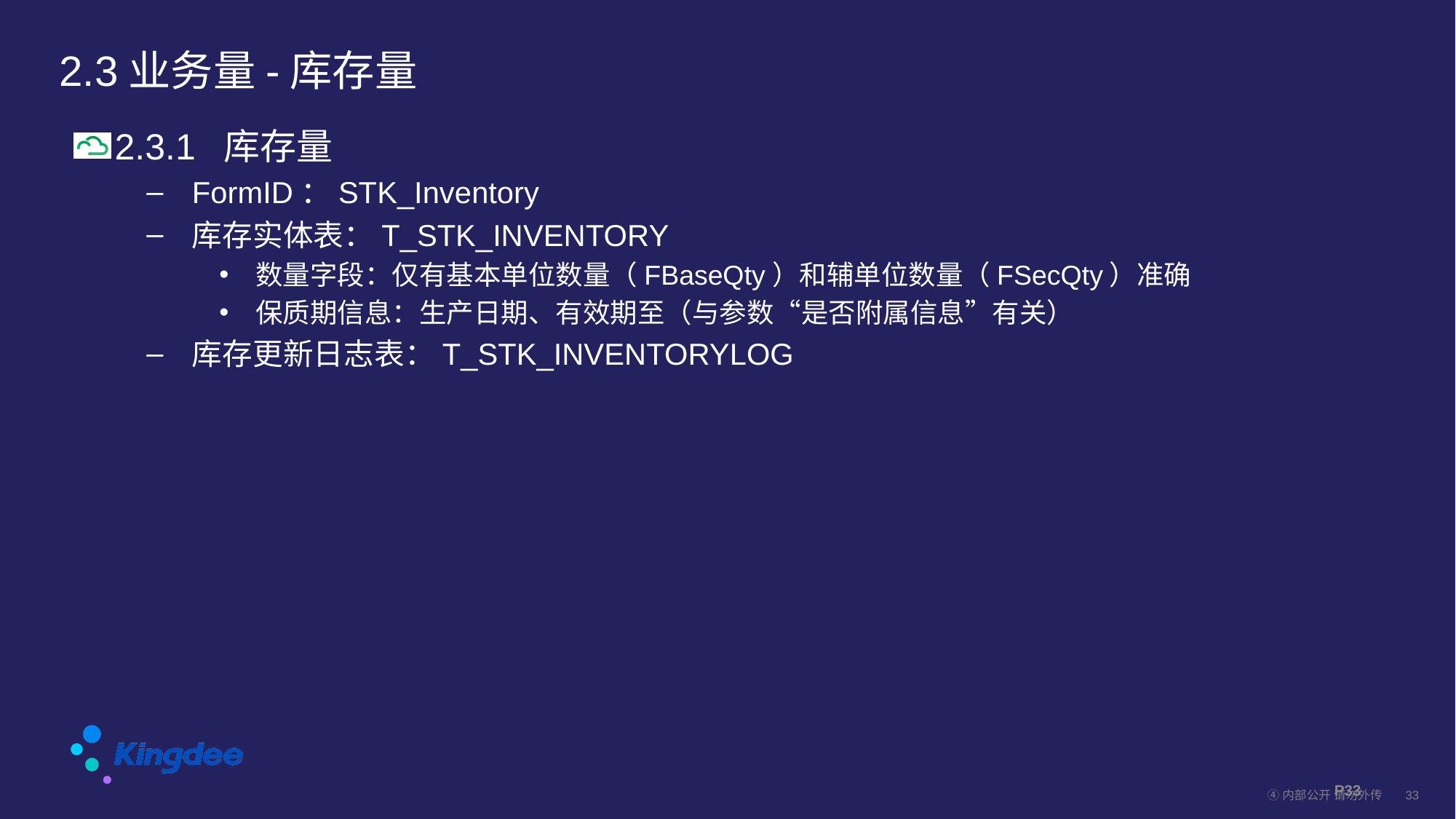

# 2.3业务量-库存量
2.3.1	库存量
FormID：STK_Inventory
库存实体表：T_STK_INVENTORY
数量字段：仅有基本单位数量（FBaseQty）和辅单位数量（FSecQty）准确
保质期信息：生产日期、有效期至（与参数“是否附属信息”有关）
库存更新日志表：T_STK_INVENTORYLOG